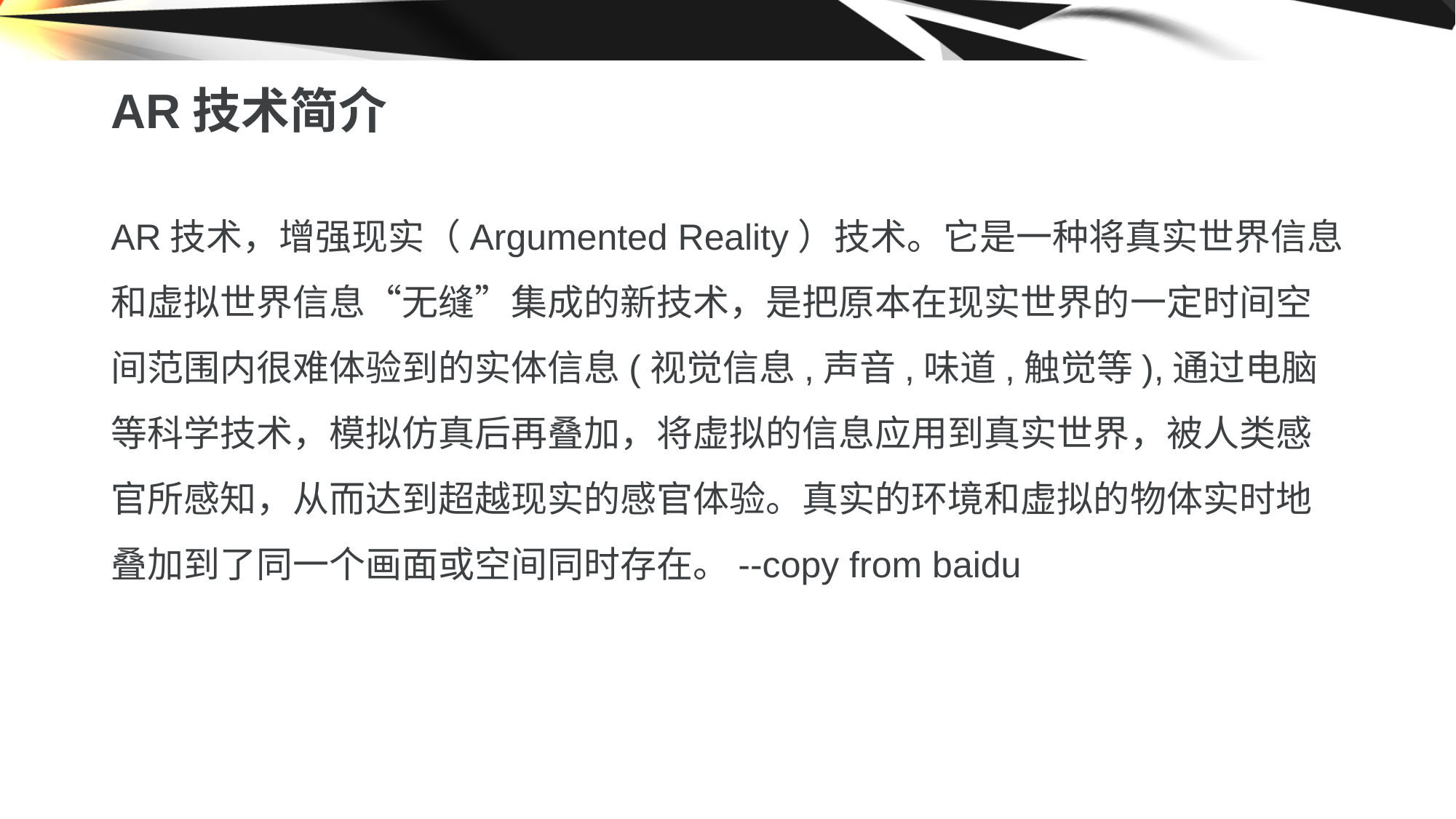

# AR技术简介
AR技术，增强现实（Argumented Reality）技术。它是一种将真实世界信息和虚拟世界信息“无缝”集成的新技术，是把原本在现实世界的一定时间空间范围内很难体验到的实体信息(视觉信息,声音,味道,触觉等),通过电脑等科学技术，模拟仿真后再叠加，将虚拟的信息应用到真实世界，被人类感官所感知，从而达到超越现实的感官体验。真实的环境和虚拟的物体实时地叠加到了同一个画面或空间同时存在。--copy from baidu